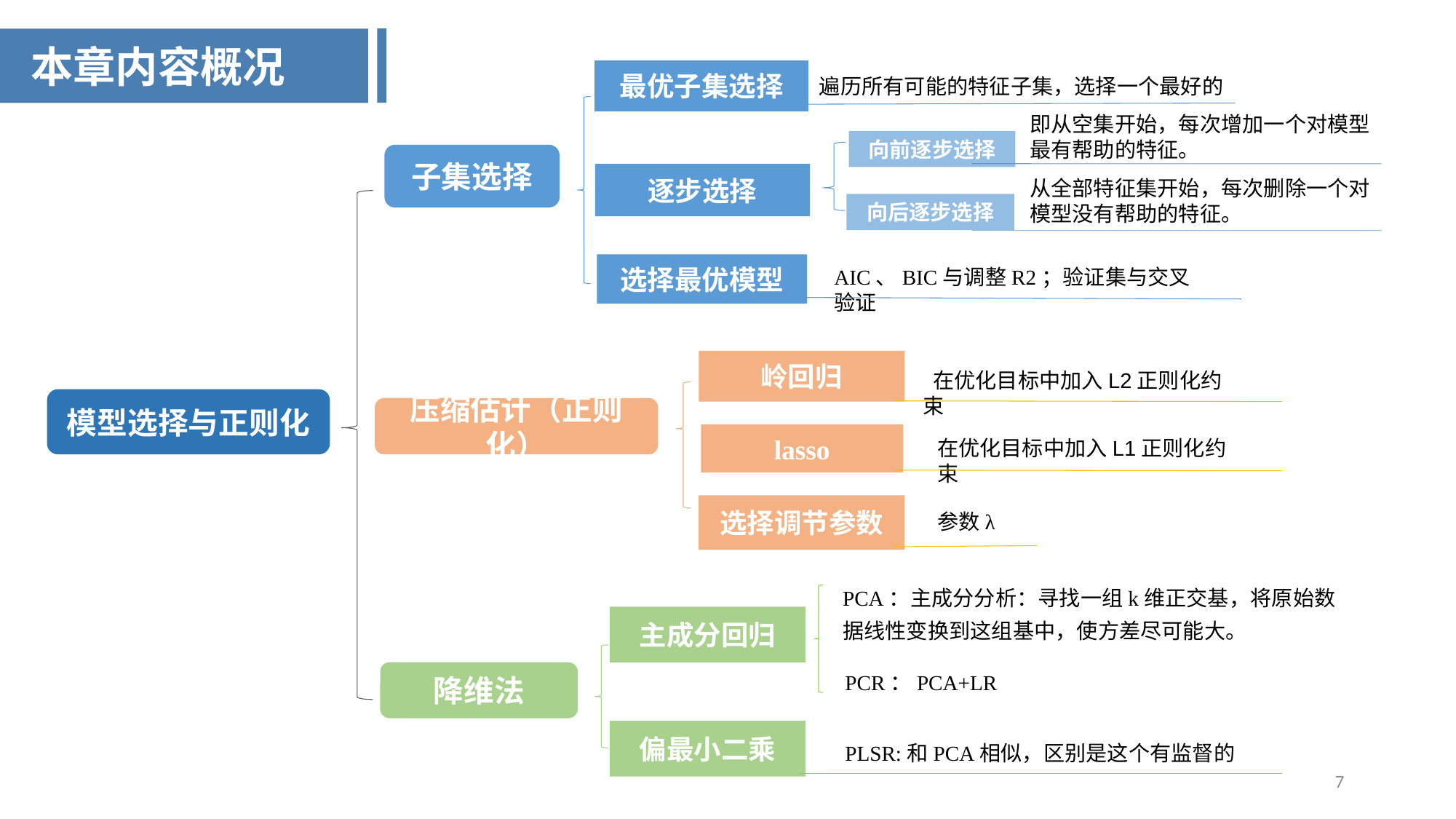

本章内容概况
最优子集选择
逐步选择
选择最优模型
遍历所有可能的特征子集，选择一个最好的

即从空集开始，每次增加一个对模型最有帮助的特征。
向前逐步选择

子集选择
从全部特征集开始，每次删除一个对模型没有帮助的特征。

向后逐步选择
AIC、BIC与调整R2；验证集与交叉验证
岭回归
lasso
选择调节参数
 在优化目标中加入L2正则化约束

模型选择与正则化
压缩估计（正则化）
在优化目标中加入L1正则化约束
参数λ
PCA：主成分分析：寻找一组k维正交基，将原始数据线性变换到这组基中，使方差尽可能大。

主成分回归
偏最小二乘

降维法
PCR：PCA+LR
PLSR:和PCA相似，区别是这个有监督的
7